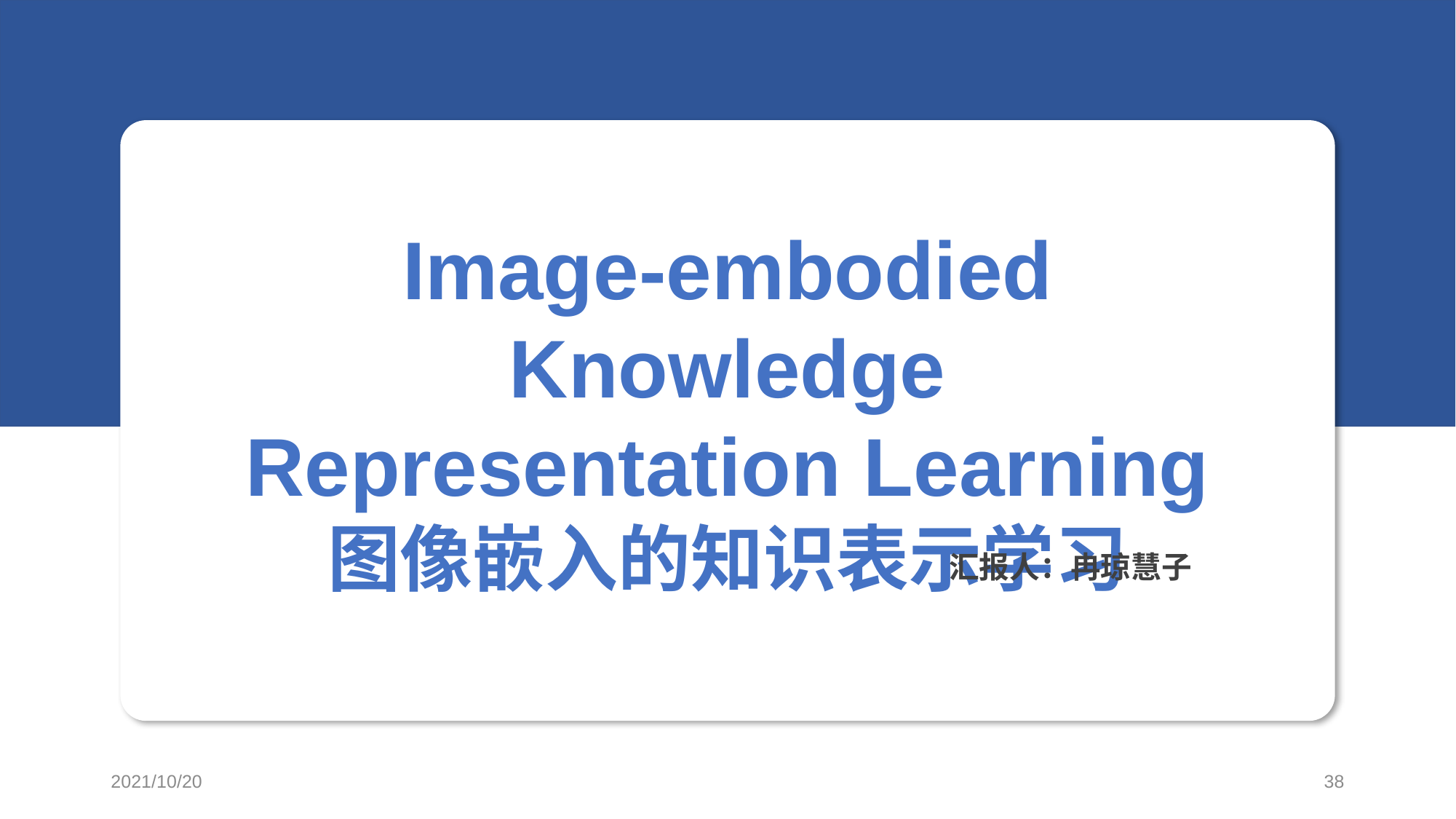

Image-embodied Knowledge Representation Learning
图像嵌入的知识表示学习
汇报人：冉琼慧子
2021/10/20

38